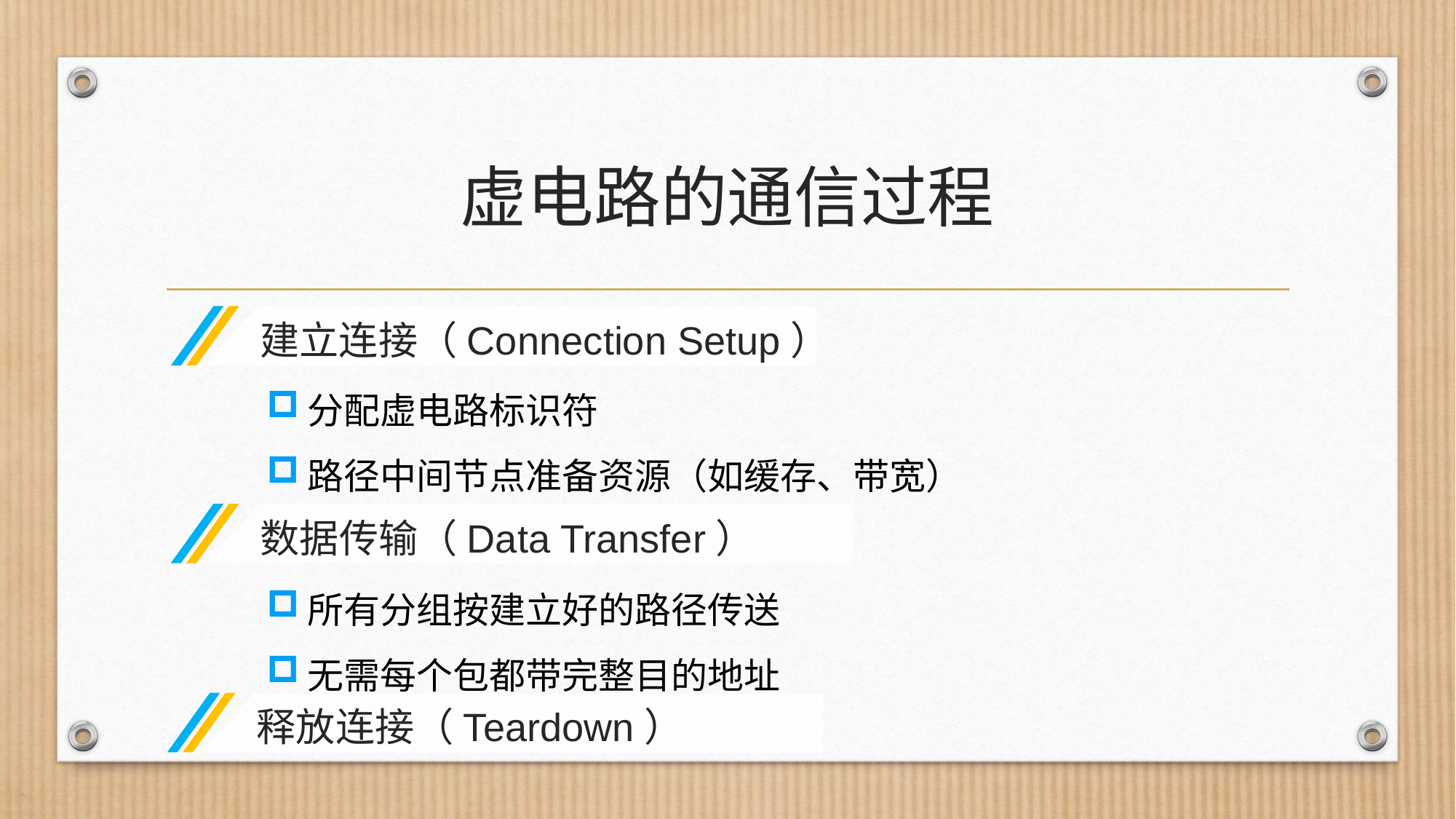

# 虚电路的通信过程

建立连接（Connection Setup）
分配虚电路标识符
路径中间节点准备资源（如缓存、带宽）

数据传输（Data Transfer）
所有分组按建立好的路径传送
无需每个包都带完整目的地址

释放连接（Teardown）